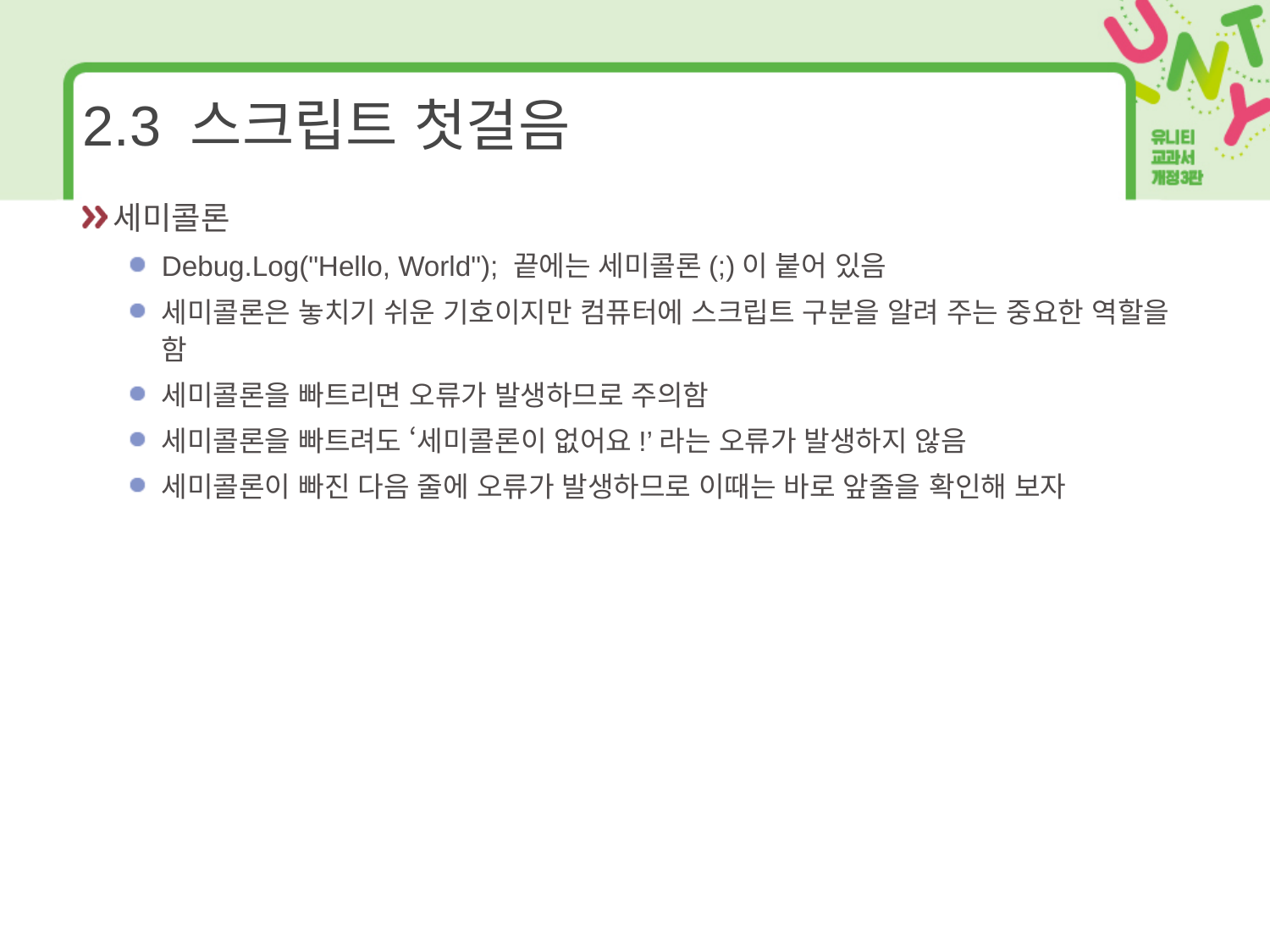

# 2.3 스크립트 첫걸음
세미콜론
Debug.Log("Hello, World"); 끝에는 세미콜론(;)이 붙어 있음
세미콜론은 놓치기 쉬운 기호이지만 컴퓨터에 스크립트 구분을 알려 주는 중요한 역할을 함
세미콜론을 빠트리면 오류가 발생하므로 주의함
세미콜론을 빠트려도 ‘세미콜론이 없어요!’라는 오류가 발생하지 않음
세미콜론이 빠진 다음 줄에 오류가 발생하므로 이때는 바로 앞줄을 확인해 보자